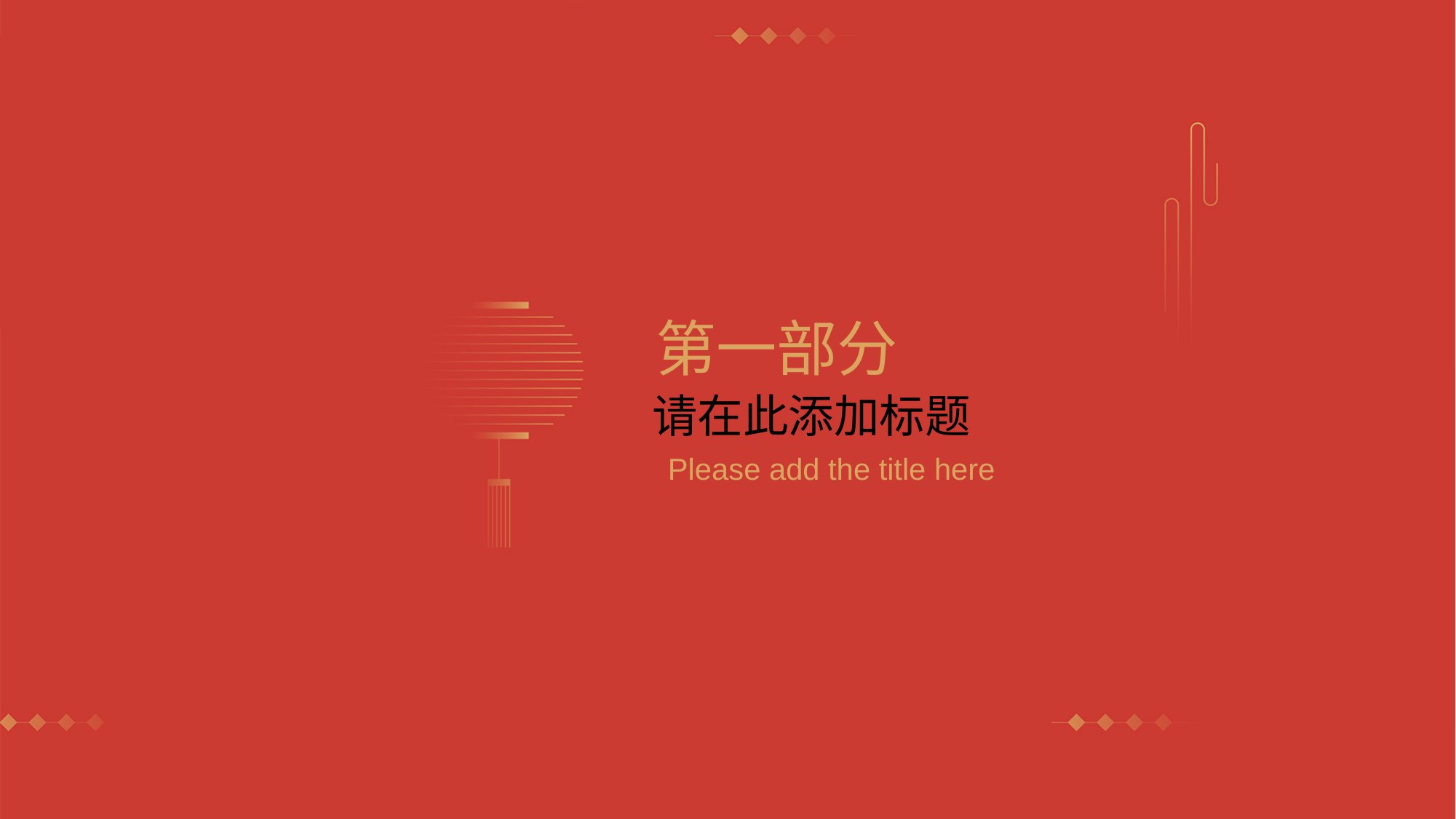

第一部分
请在此添加标题
Please add the title here